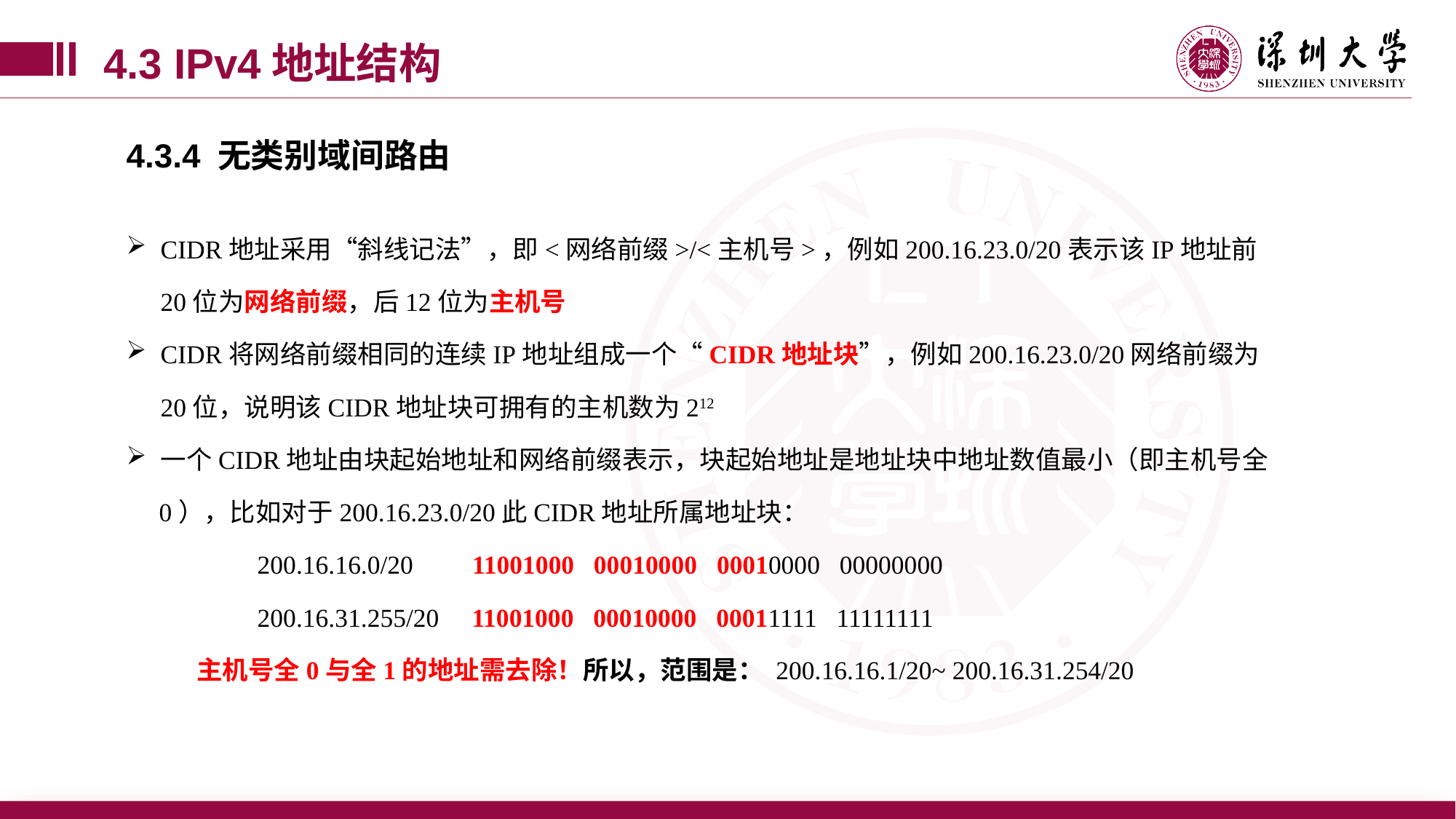

4.3 IPv4地址结构

4.3.4 无类别域间路由
CIDR地址采用“斜线记法”，即<网络前缀>/<主机号>，例如200.16.23.0/20表示该IP地址前20位为网络前缀，后12位为主机号
CIDR将网络前缀相同的连续IP地址组成一个“CIDR地址块”，例如200.16.23.0/20网络前缀为20位，说明该CIDR地址块可拥有的主机数为212
一个CIDR地址由块起始地址和网络前缀表示，块起始地址是地址块中地址数值最小（即主机号全
     0），比如对于200.16.23.0/20此CIDR地址所属地址块：
                    200.16.16.0/20         11001000   00010000   00010000   00000000
                    200.16.31.255/20     11001000   00010000   00011111   11111111
           主机号全0与全1的地址需去除！所以，范围是： 200.16.16.1/20~ 200.16.31.254/20